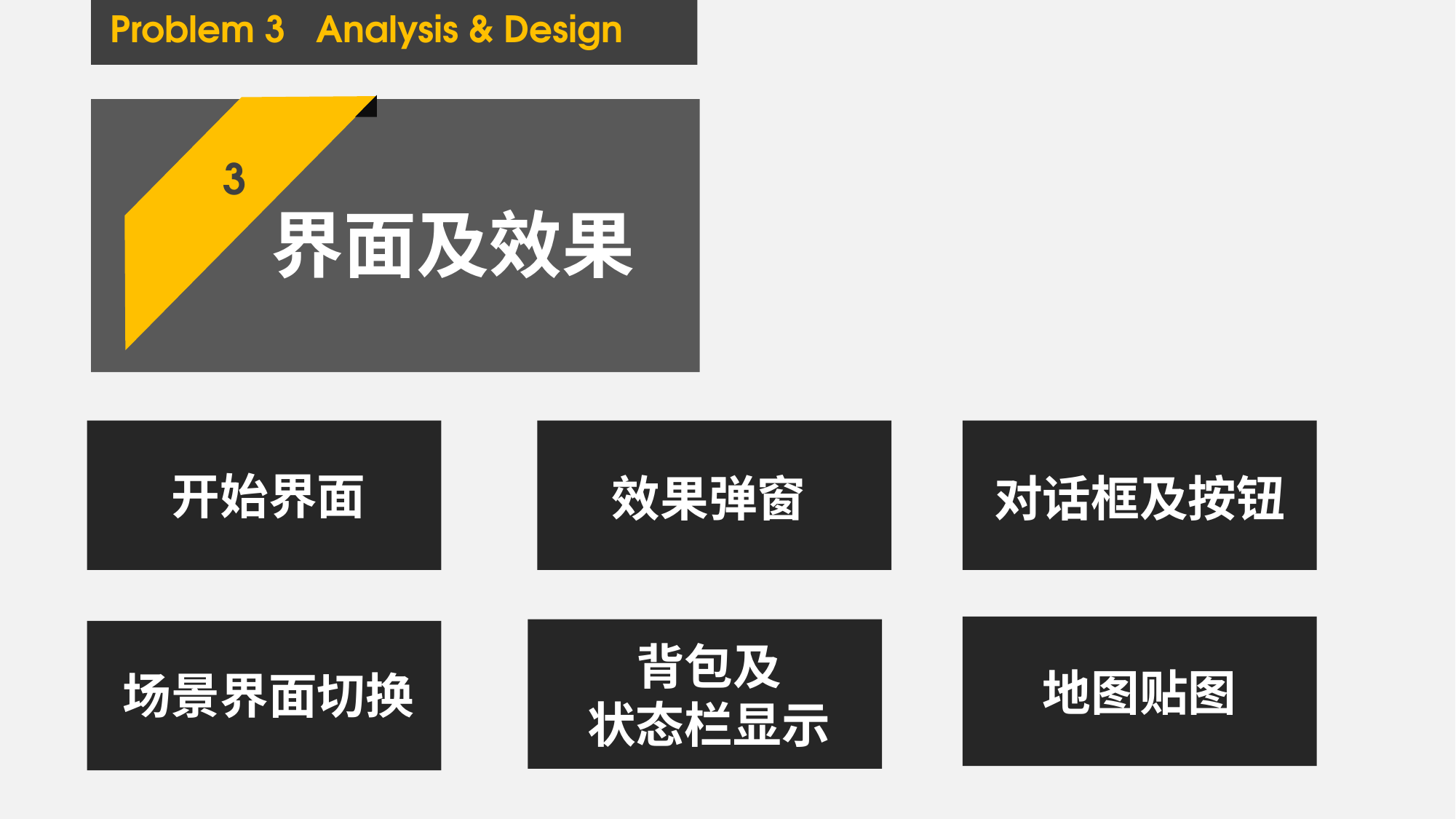

Problem 3   Analysis & Design

3
界面及效果

开始界面

对话框及按钮
地图贴图
效果弹窗

背包及
状态栏显示
场景界面切换